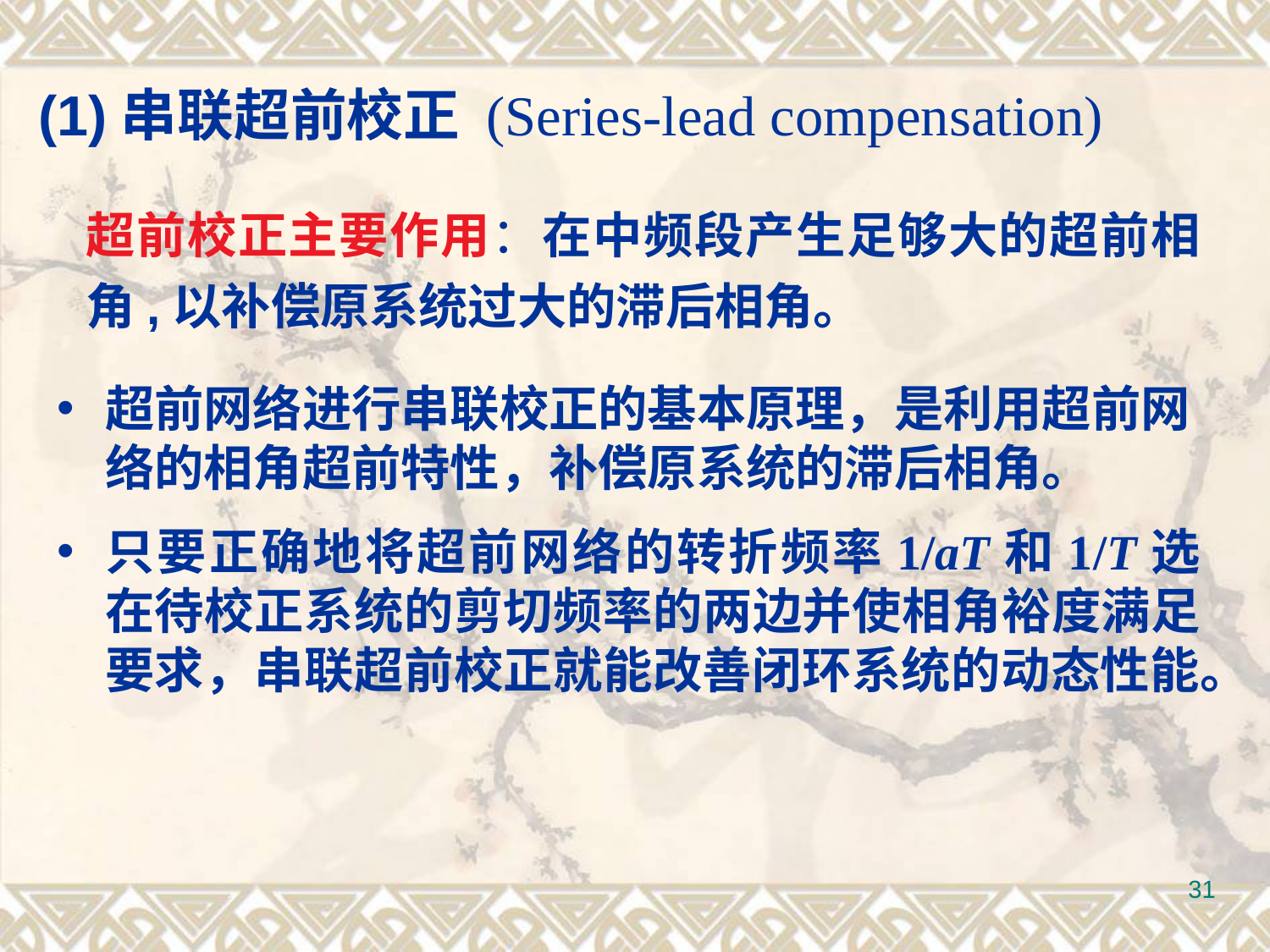

(1)串联超前校正 (Series-lead compensation)
超前校正主要作用：在中频段产生足够大的超前相角,以补偿原系统过大的滞后相角。

超前网络进行串联校正的基本原理，是利用超前网络的相角超前特性，补偿原系统的滞后相角。
只要正确地将超前网络的转折频率1/aT和1/T选在待校正系统的剪切频率的两边并使相角裕度满足要求，串联超前校正就能改善闭环系统的动态性能。
31